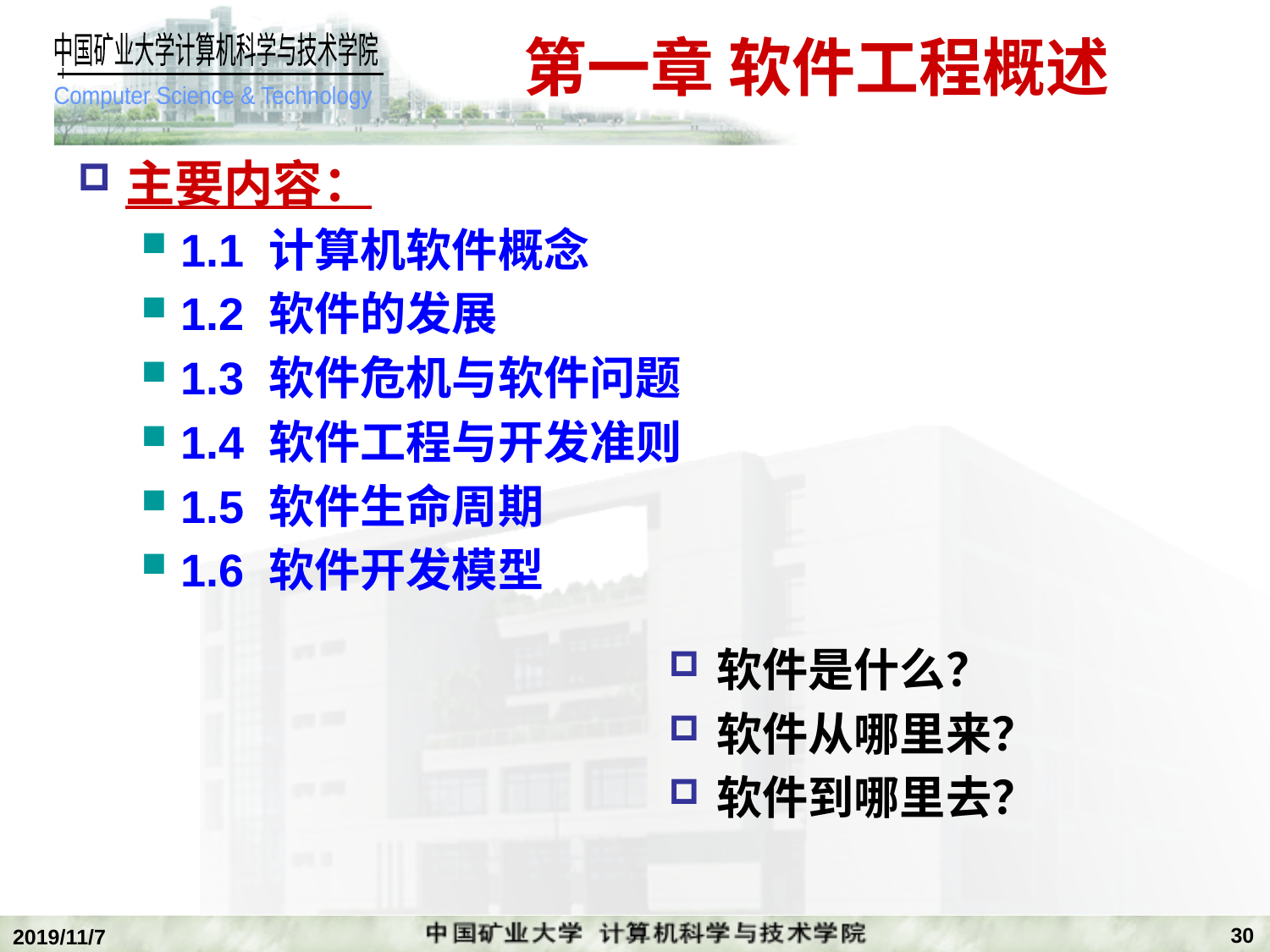

# 第一章 软件工程概述
主要内容：
1.1 计算机软件概念
1.2 软件的发展
1.3 软件危机与软件问题
1.4 软件工程与开发准则
1.5 软件生命周期
1.6 软件开发模型
软件是什么？
软件从哪里来？
软件到哪里去？
30
2019/11/7